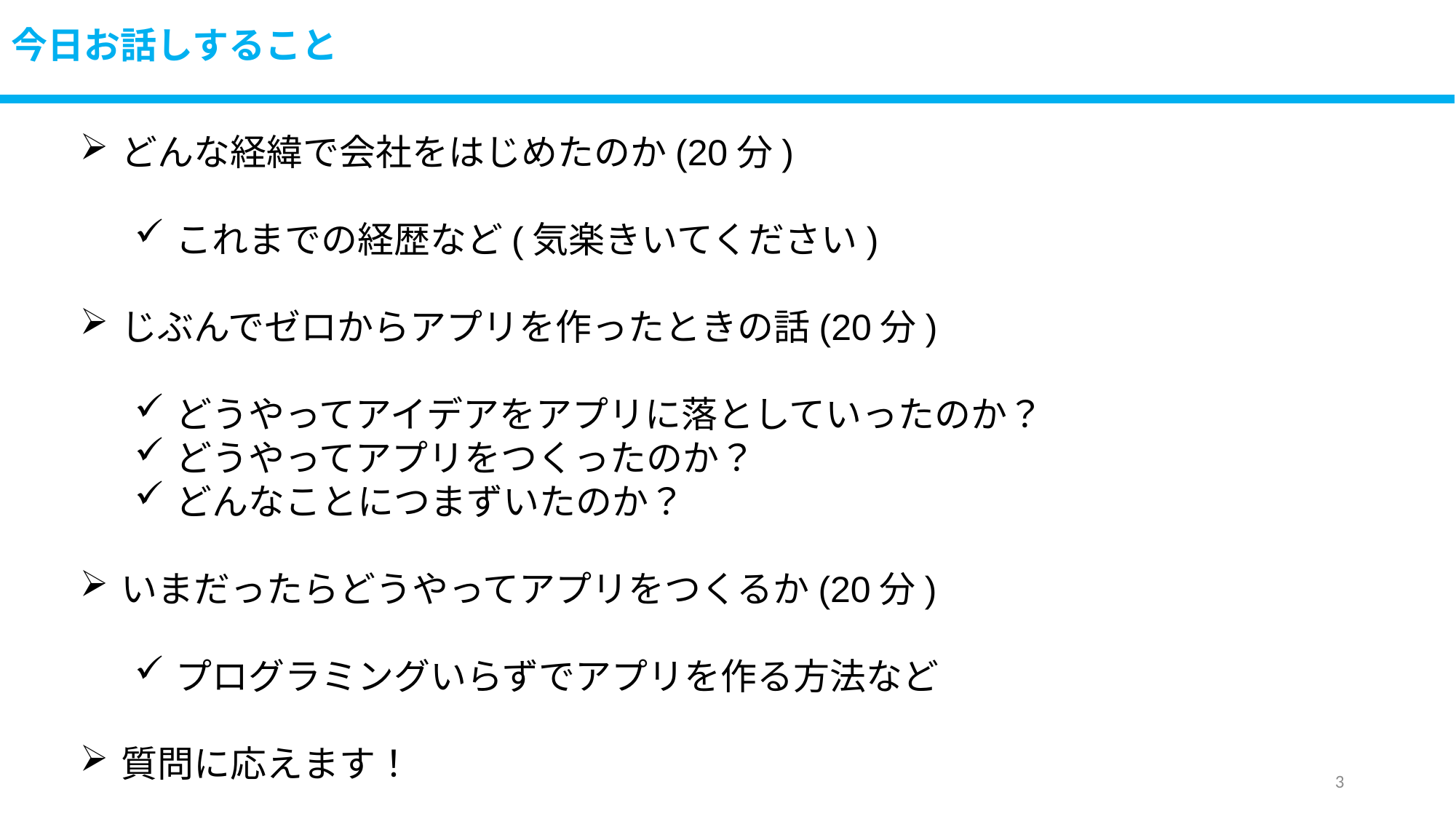

# 今日お話しすること
どんな経緯で会社をはじめたのか(20分)

これまでの経歴など(気楽きいてください)

じぶんでゼロからアプリを作ったときの話(20分)

どうやってアイデアをアプリに落としていったのか？
どうやってアプリをつくったのか？
どんなことにつまずいたのか？

いまだったらどうやってアプリをつくるか(20分)

プログラミングいらずでアプリを作る方法など

質問に応えます！

3